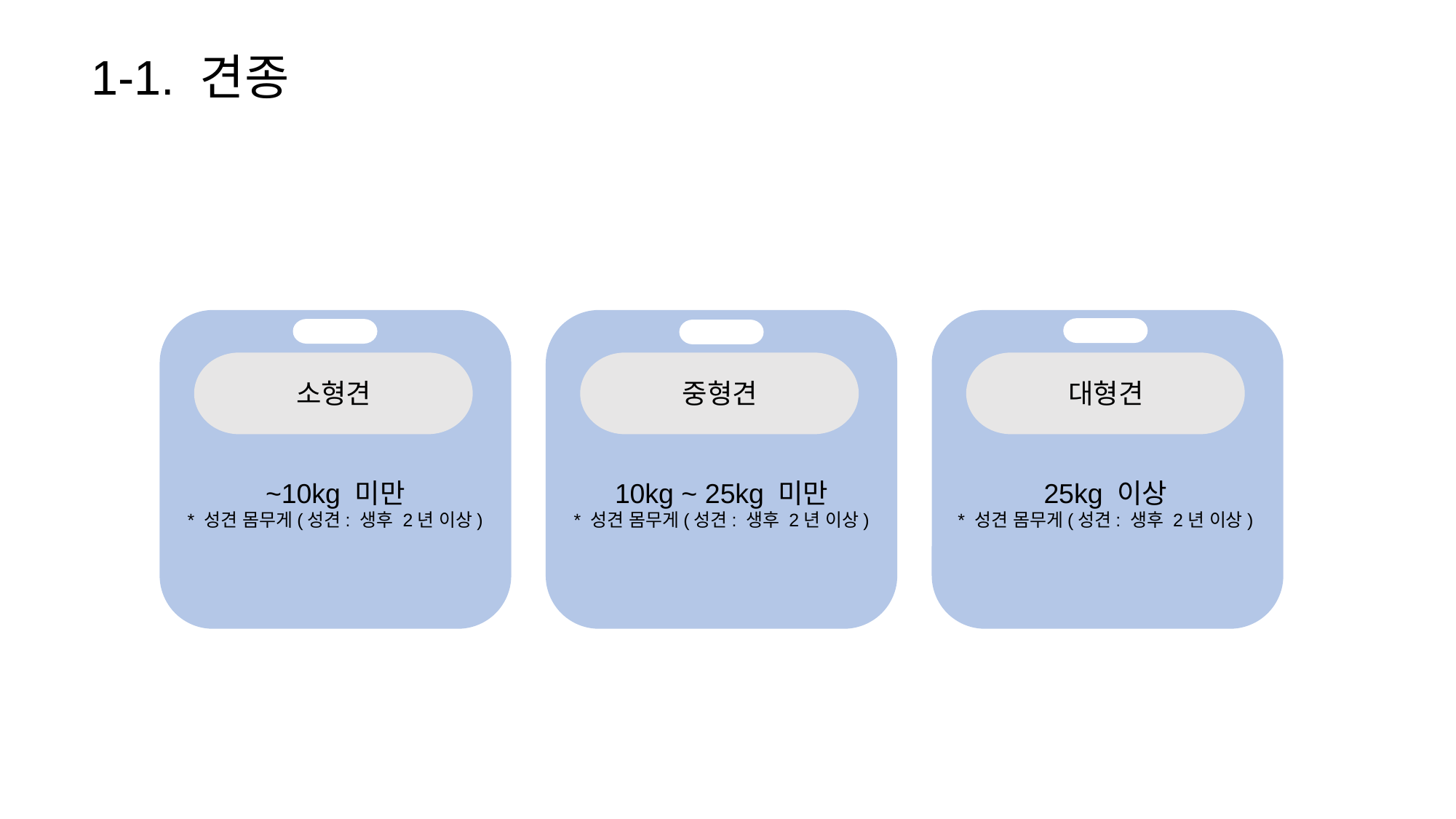

1-1. 견종

소형견

중형견
대형견
~10kg 미만
* 성견 몸무게(성견: 생후 2년 이상)
10kg ~ 25kg 미만
* 성견 몸무게(성견: 생후 2년 이상)
25kg 이상
* 성견 몸무게(성견: 생후 2년 이상)